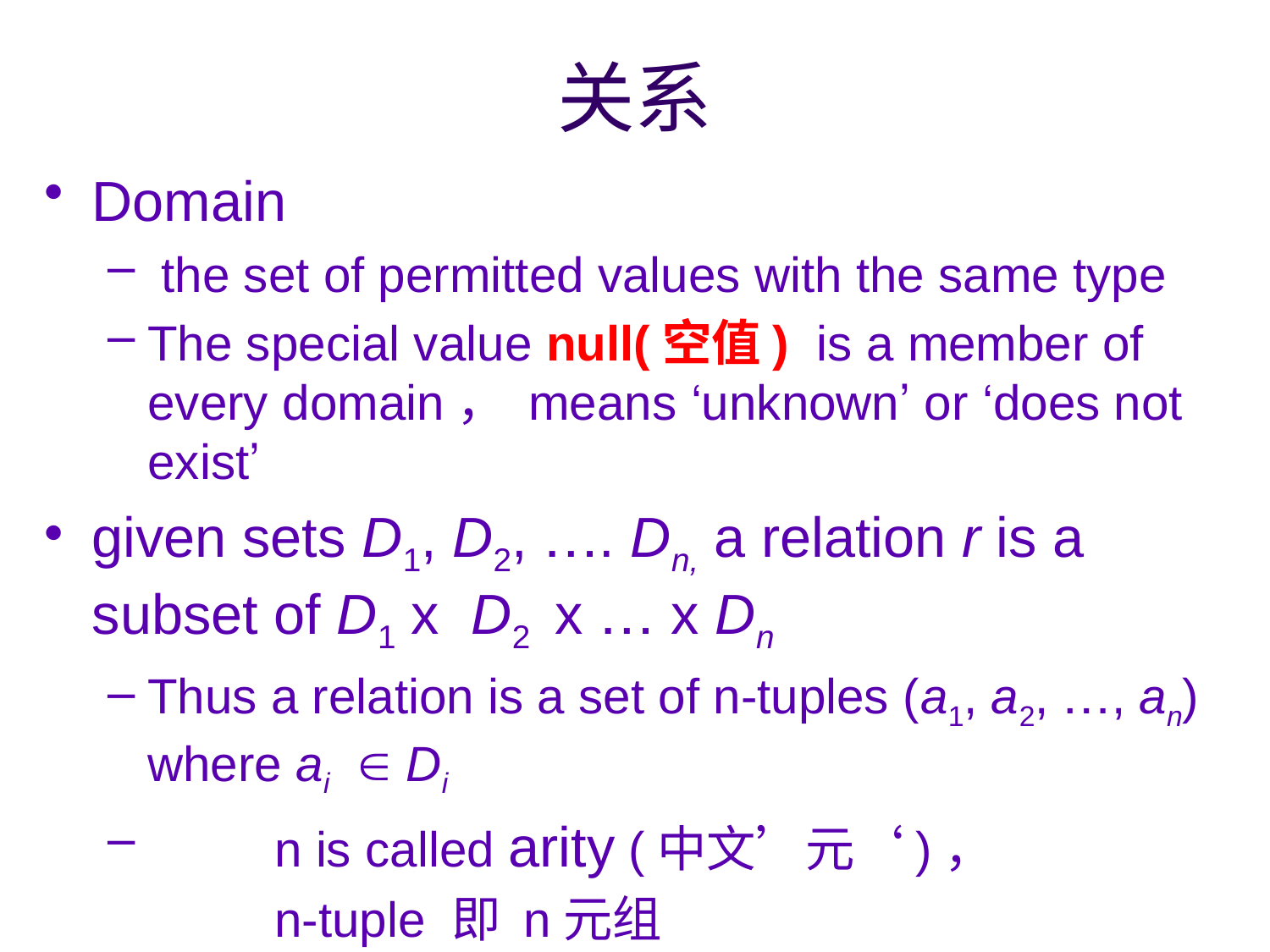

# 关系
Domain
 the set of permitted values with the same type
The special value null(空值)  is a member of every domain， means ‘unknown’ or ‘does not exist’
given sets D1, D2, …. Dn, a relation r is a subset of D1 x  D2  x … x Dn
Thus a relation is a set of n-tuples (a1, a2, …, an) where ai  ∈ Di
	n is called arity (中文’元‘)，
		n-tuple 即 n元组